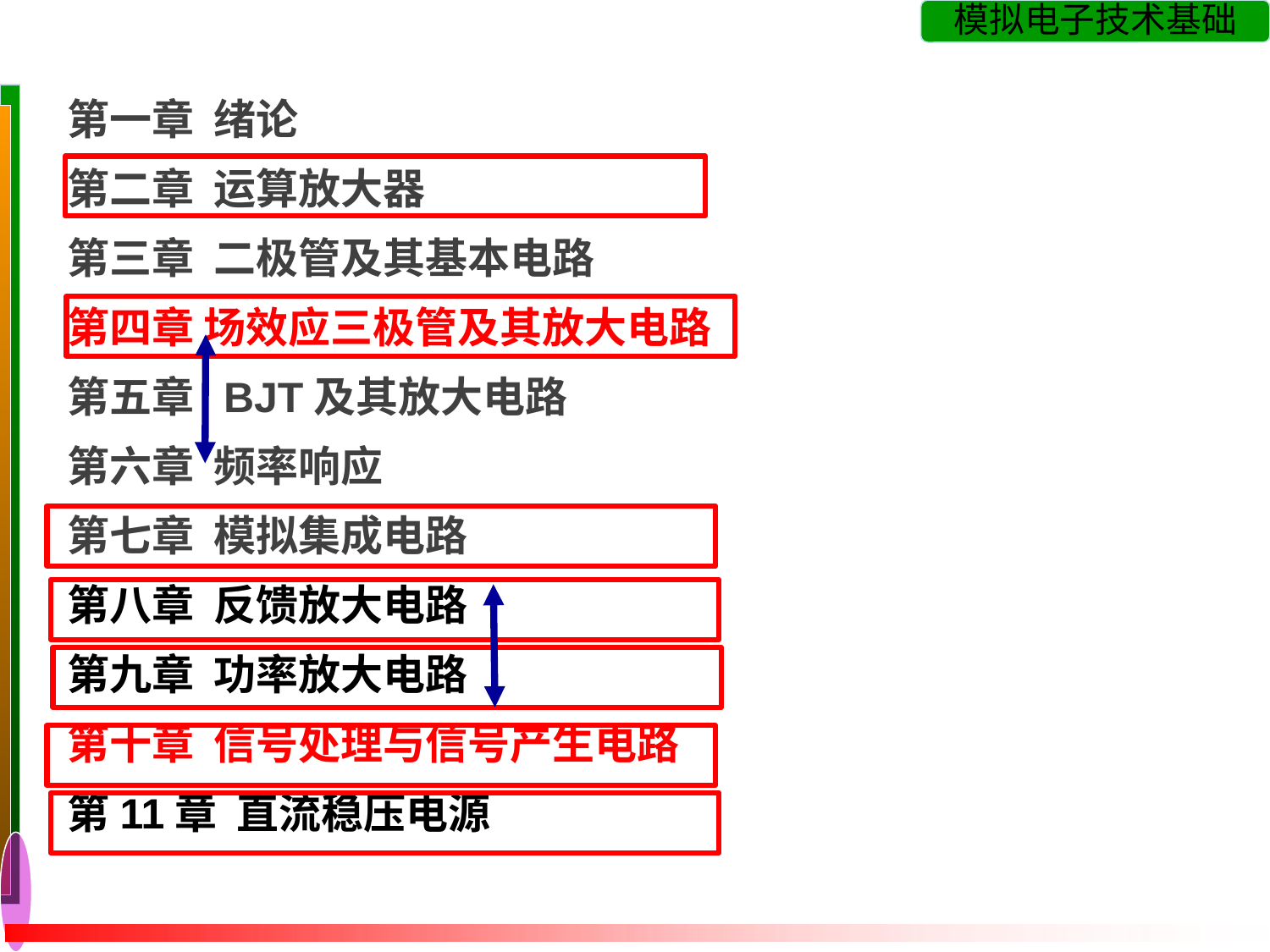

第一章  绪论
第二章  运算放大器
第三章  二极管及其基本电路
第四章 场效应三极管及其放大电路
第五章  BJT及其放大电路
第六章  频率响应
第七章  模拟集成电路
第八章  反馈放大电路
第九章  功率放大电路
第十章  信号处理与信号产生电路
第11章  直流稳压电源